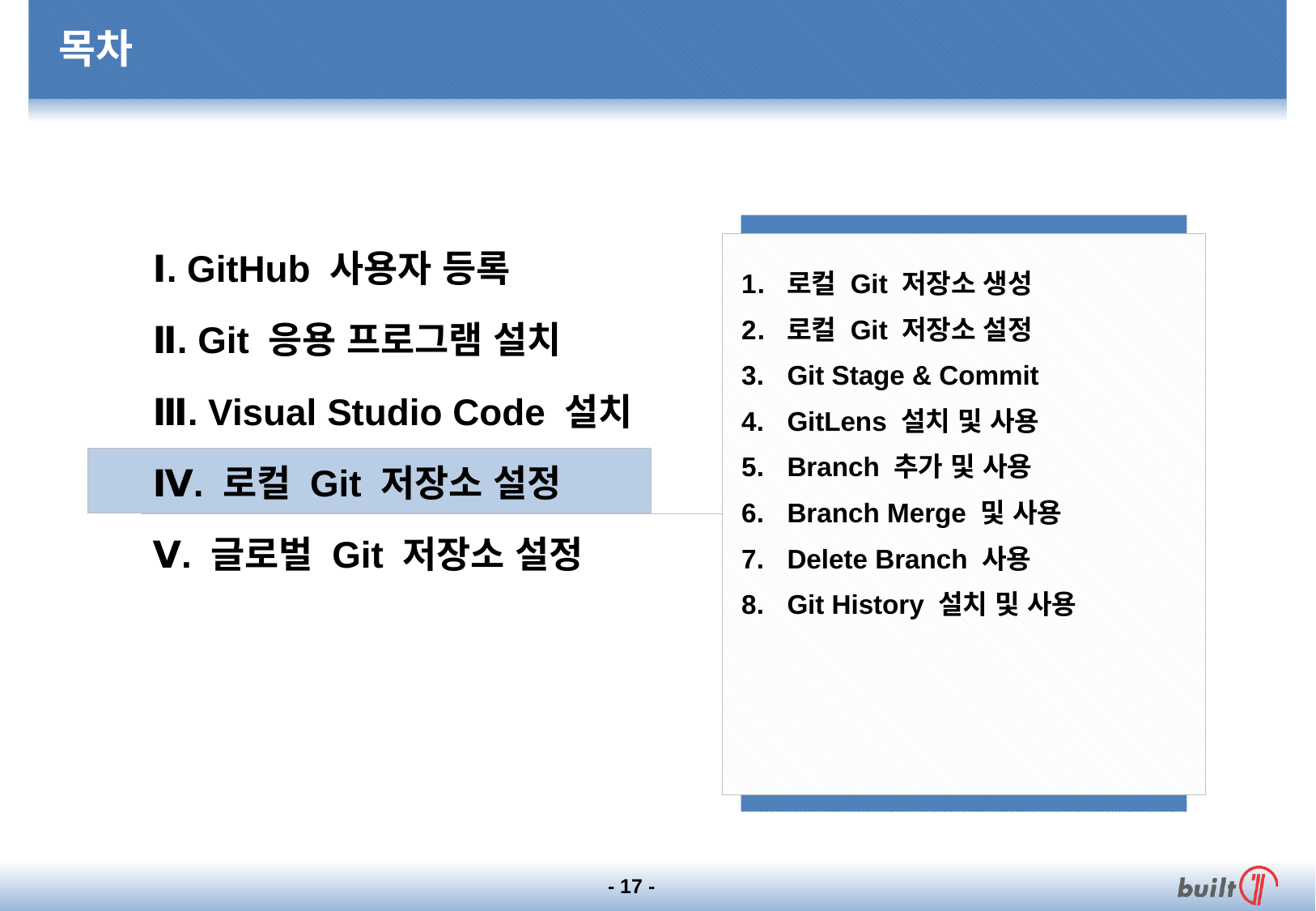

# 목차

로컬 Git 저장소 생성
로컬 Git 저장소 설정
Git Stage & Commit
GitLens 설치 및 사용
Branch 추가 및 사용
Branch Merge 및 사용
Delete Branch 사용
Git History 설치 및 사용

Ⅰ. GitHub 사용자 등록

Ⅱ. Git 응용 프로그램 설치

Ⅲ. Visual Studio Code 설치

Ⅳ. 로컬 Git 저장소 설정

Ⅴ. 글로벌 Git 저장소 설정